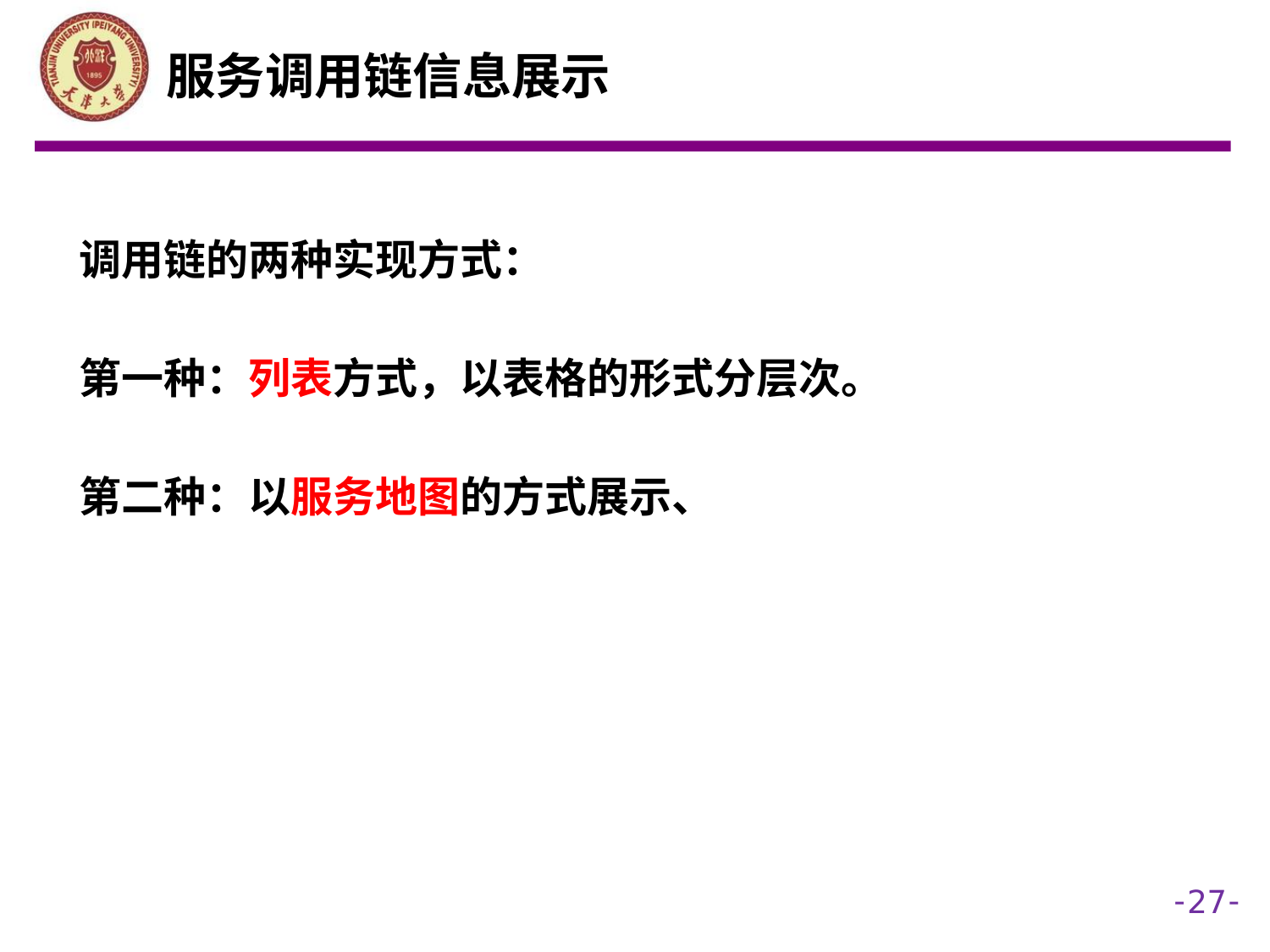

服务调用链信息展示

调用链的两种实现方式：
第一种：列表方式，以表格的形式分层次。
第二种：以服务地图的方式展示、